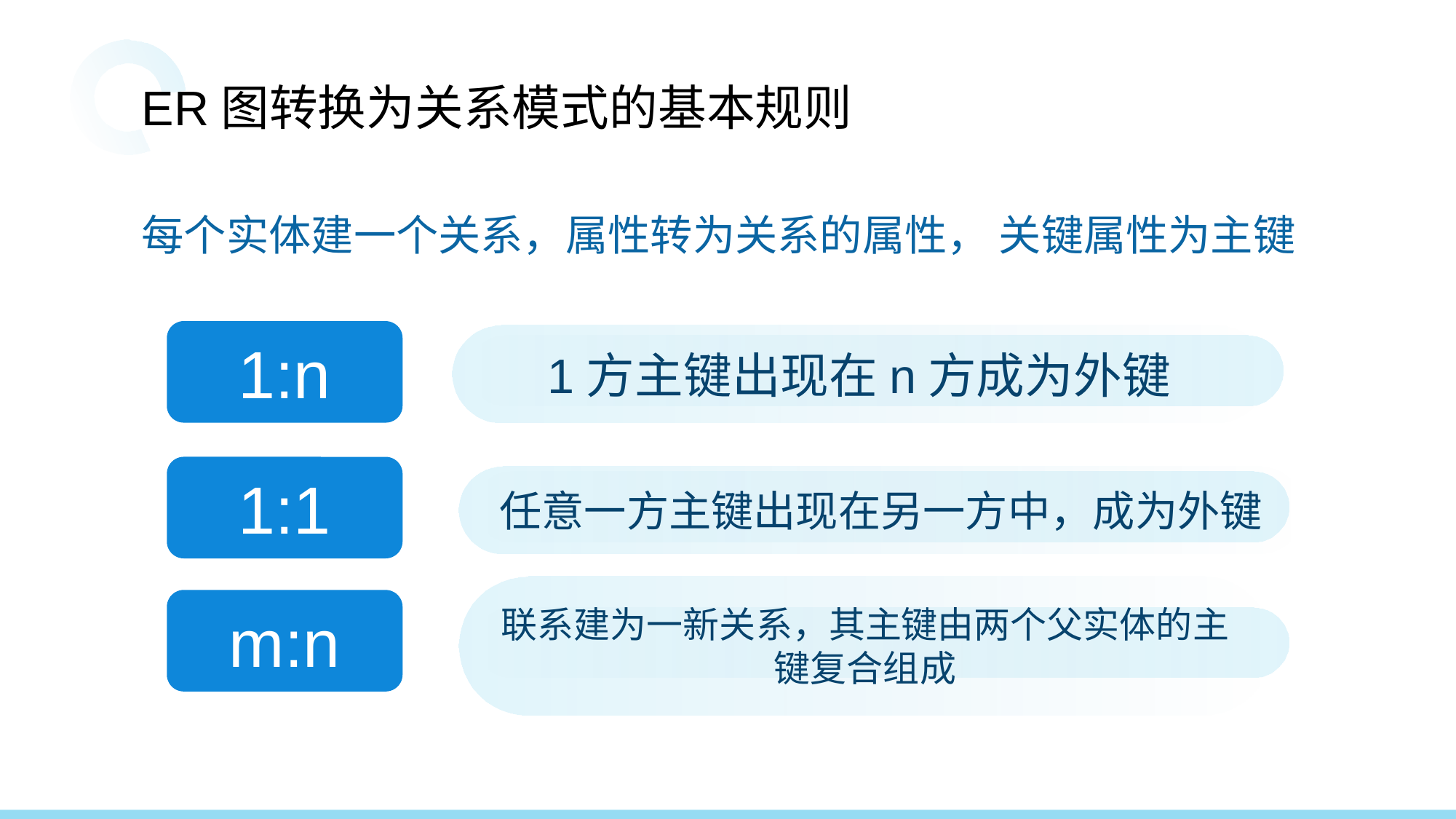

ER图转换为关系模式的基本规则
每个实体建一个关系，属性转为关系的属性， 关键属性为主键
1:n
1方主键出现在n方成为外键

1:1
任意一方主键出现在另一方中，成为外键

联系建为一新关系，其主键由两个父实体的主键复合组成
m:n